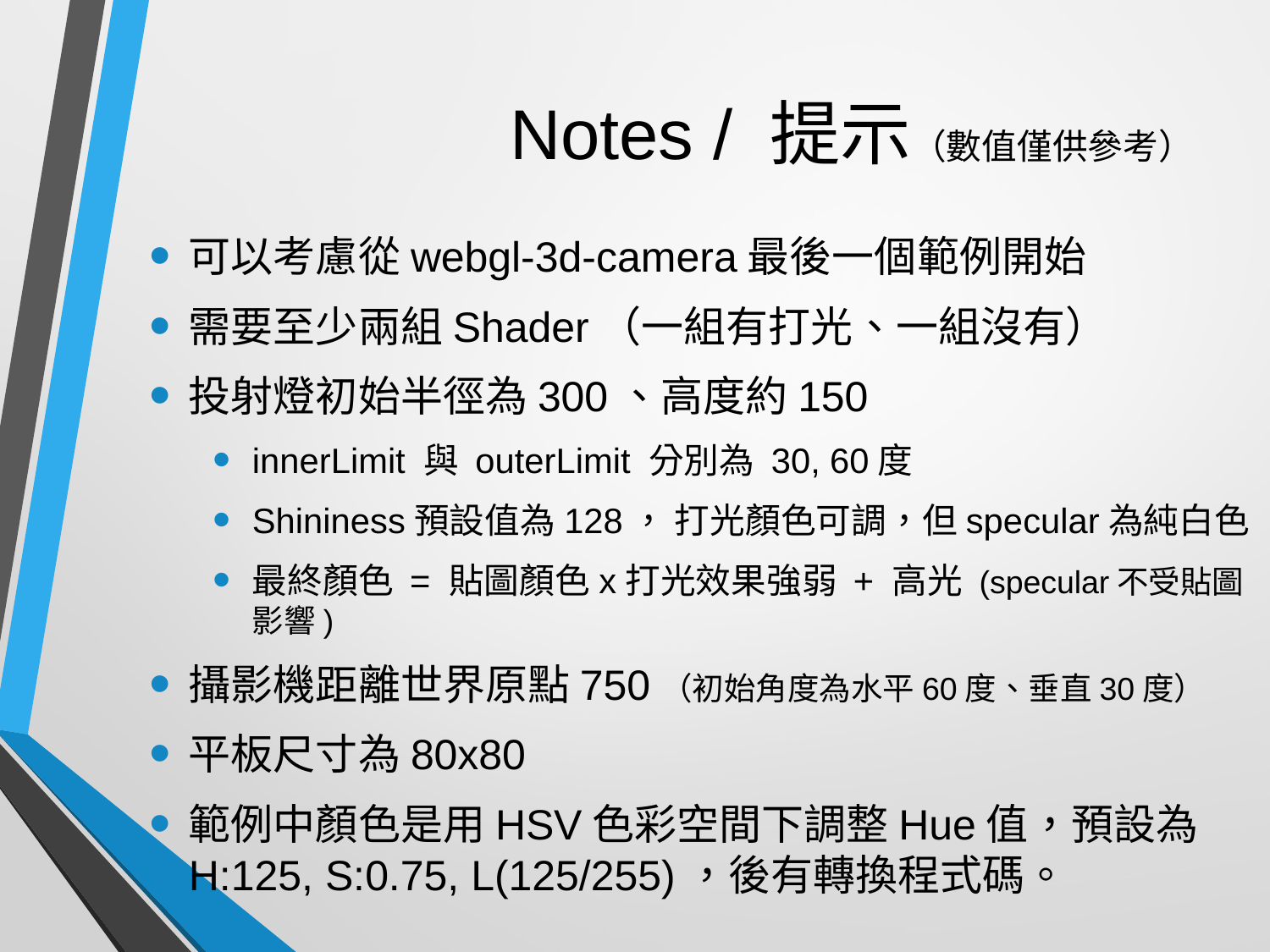

# Notes / 提示（數值僅供參考）
可以考慮從webgl-3d-camera最後一個範例開始
需要至少兩組Shader（一組有打光、一組沒有）
投射燈初始半徑為300、高度約150
innerLimit 與 outerLimit 分別為 30, 60度
Shininess預設值為128， 打光顏色可調，但specular為純白色
最終顏色 = 貼圖顏色x打光效果強弱 + 高光 (specular不受貼圖影響)
攝影機距離世界原點750（初始角度為水平60度、垂直30度）
平板尺寸為80x80
範例中顏色是用HSV色彩空間下調整Hue值，預設為H:125, S:0.75, L(125/255)，後有轉換程式碼。